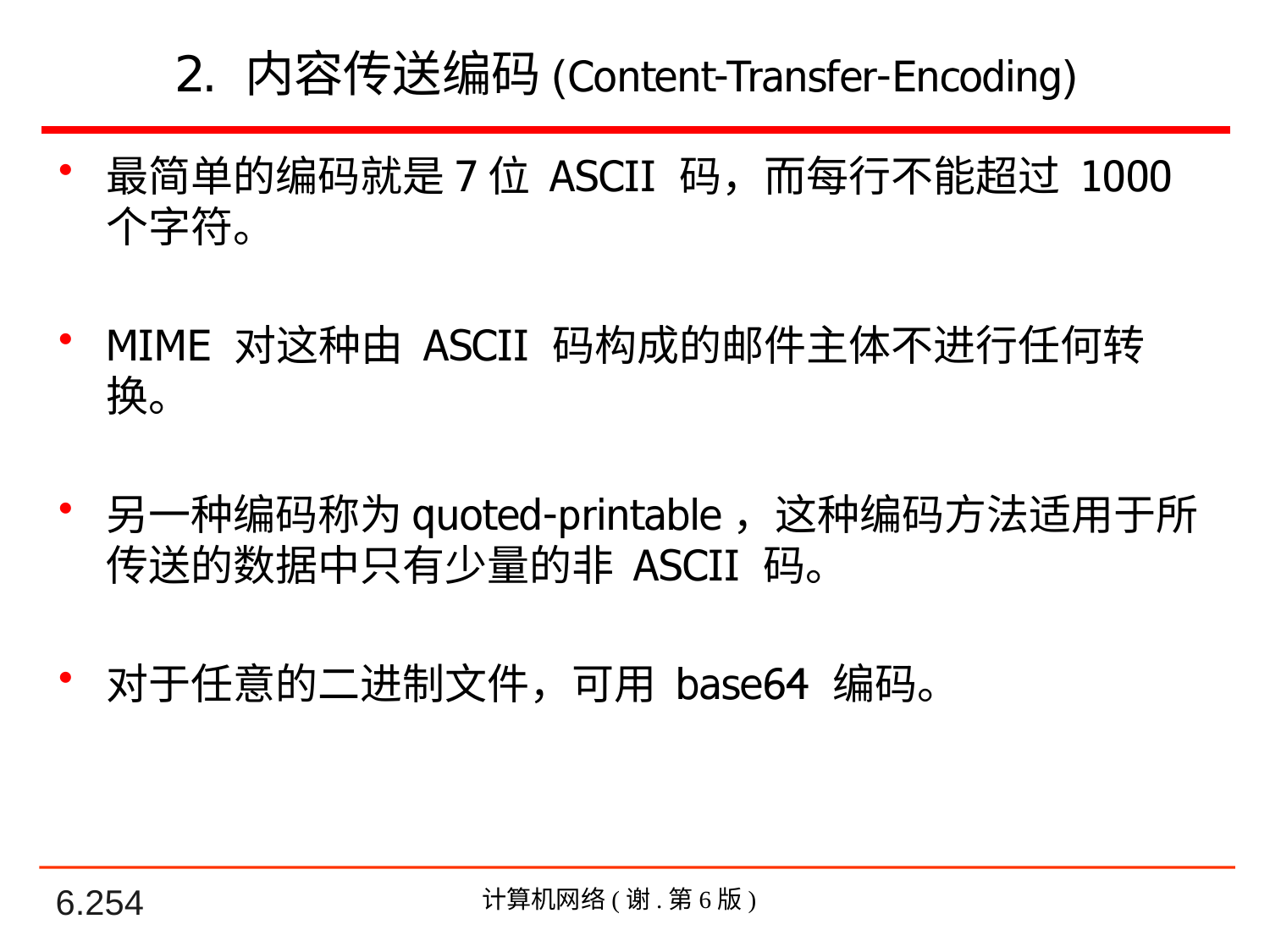

# 2. 内容传送编码(Content-Transfer-Encoding)
最简单的编码就是7位 ASCII 码，而每行不能超过 1000 个字符。

MIME 对这种由 ASCII 码构成的邮件主体不进行任何转换。

另一种编码称为quoted-printable，这种编码方法适用于所传送的数据中只有少量的非 ASCII 码。

对于任意的二进制文件，可用 base64 编码。